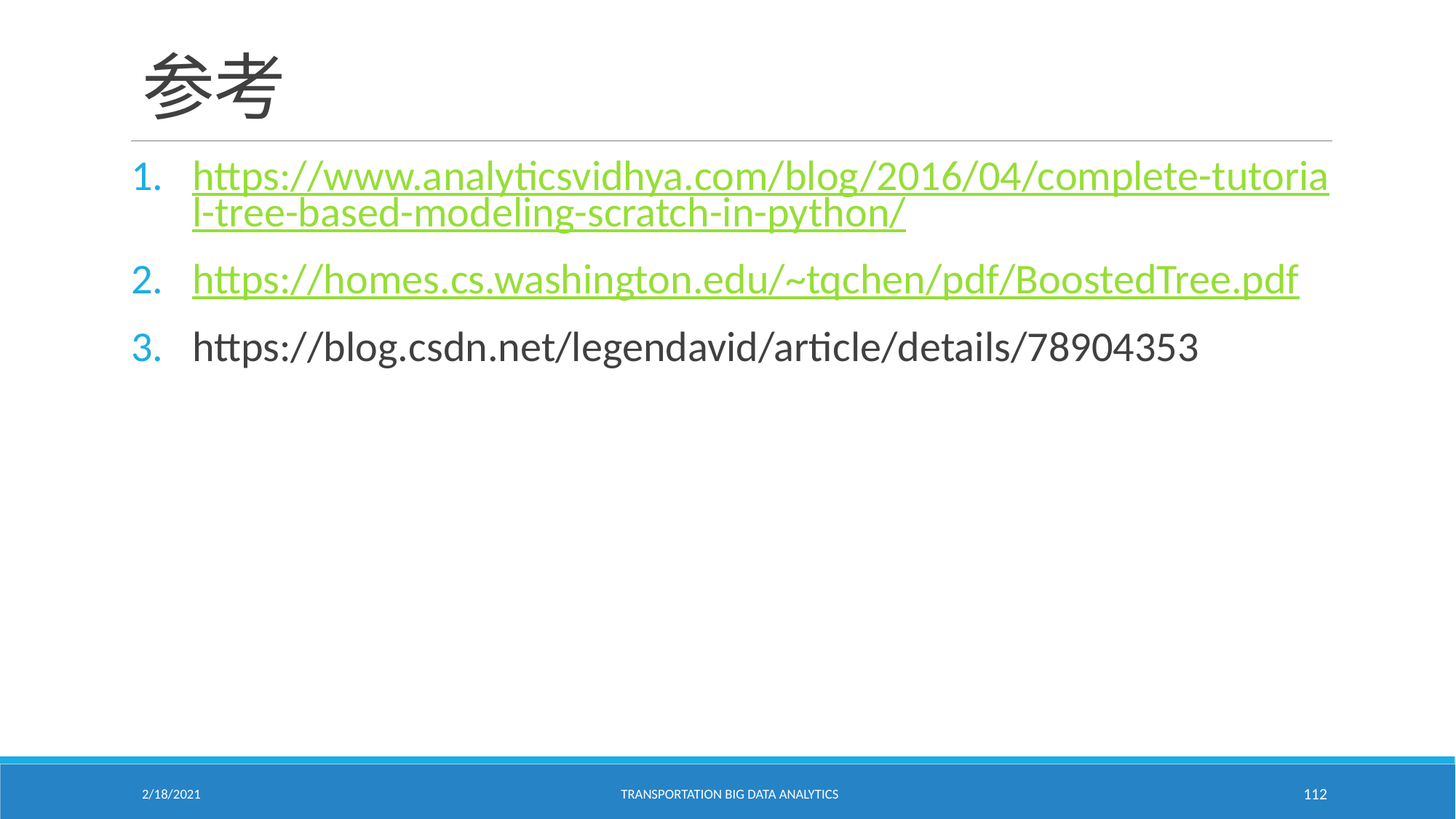

# 参考
https://www.analyticsvidhya.com/blog/2016/04/complete-tutorial-tree-based-modeling-scratch-in-python/
https://homes.cs.washington.edu/~tqchen/pdf/BoostedTree.pdf
https://blog.csdn.net/legendavid/article/details/78904353

2/18/2021
Transportation Big Data Analytics
112